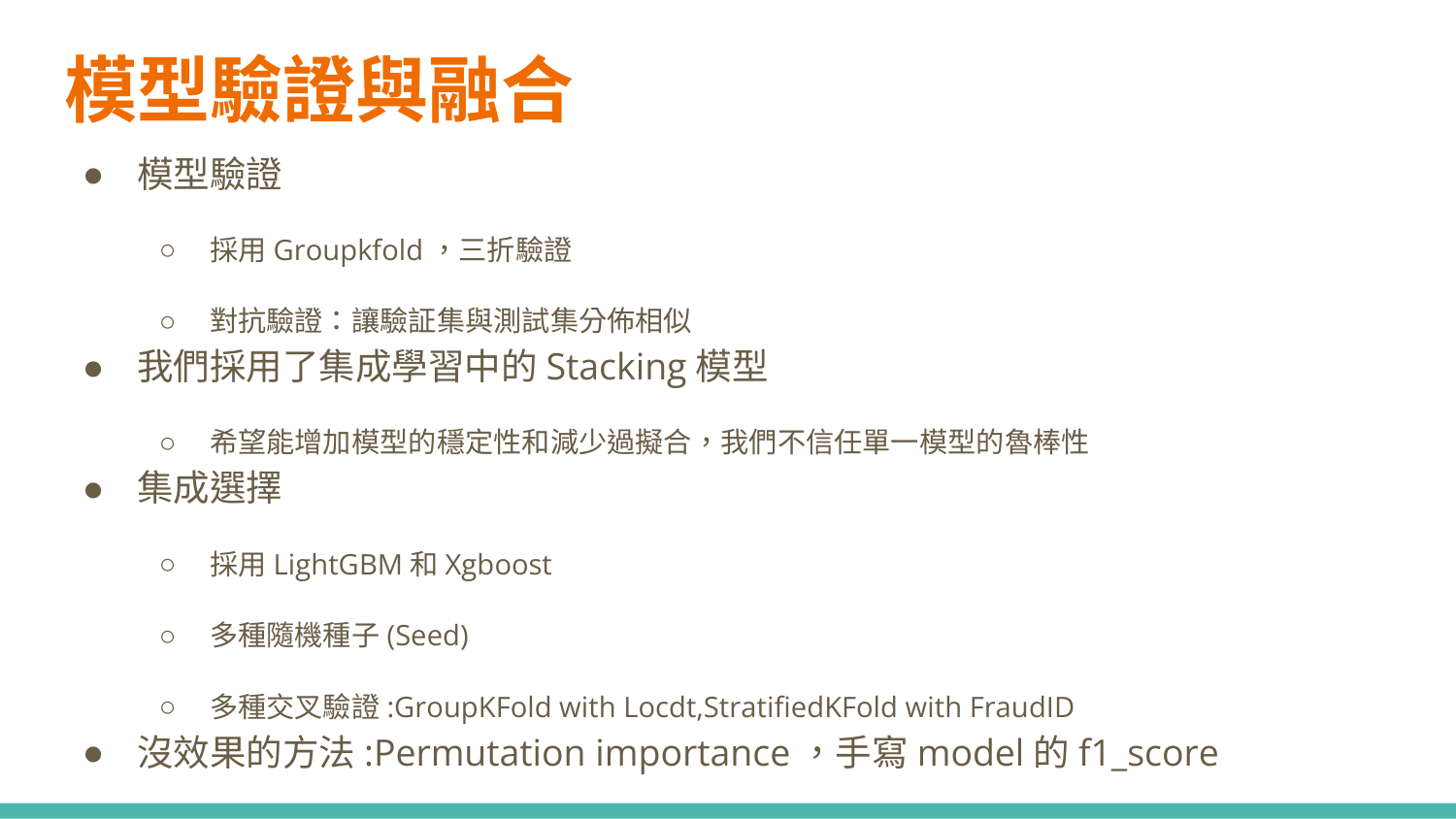

# 模型驗證與融合
模型驗證
採用Groupkfold，三折驗證
對抗驗證：讓驗証集與測試集分佈相似
我們採用了集成學習中的Stacking模型
希望能增加模型的穩定性和減少過擬合，我們不信任單一模型的魯棒性
集成選擇
採用LightGBM和Xgboost
多種隨機種子(Seed)
多種交叉驗證:GroupKFold with Locdt,StratifiedKFold with FraudID
沒效果的方法:Permutation importance，手寫model的f1_score